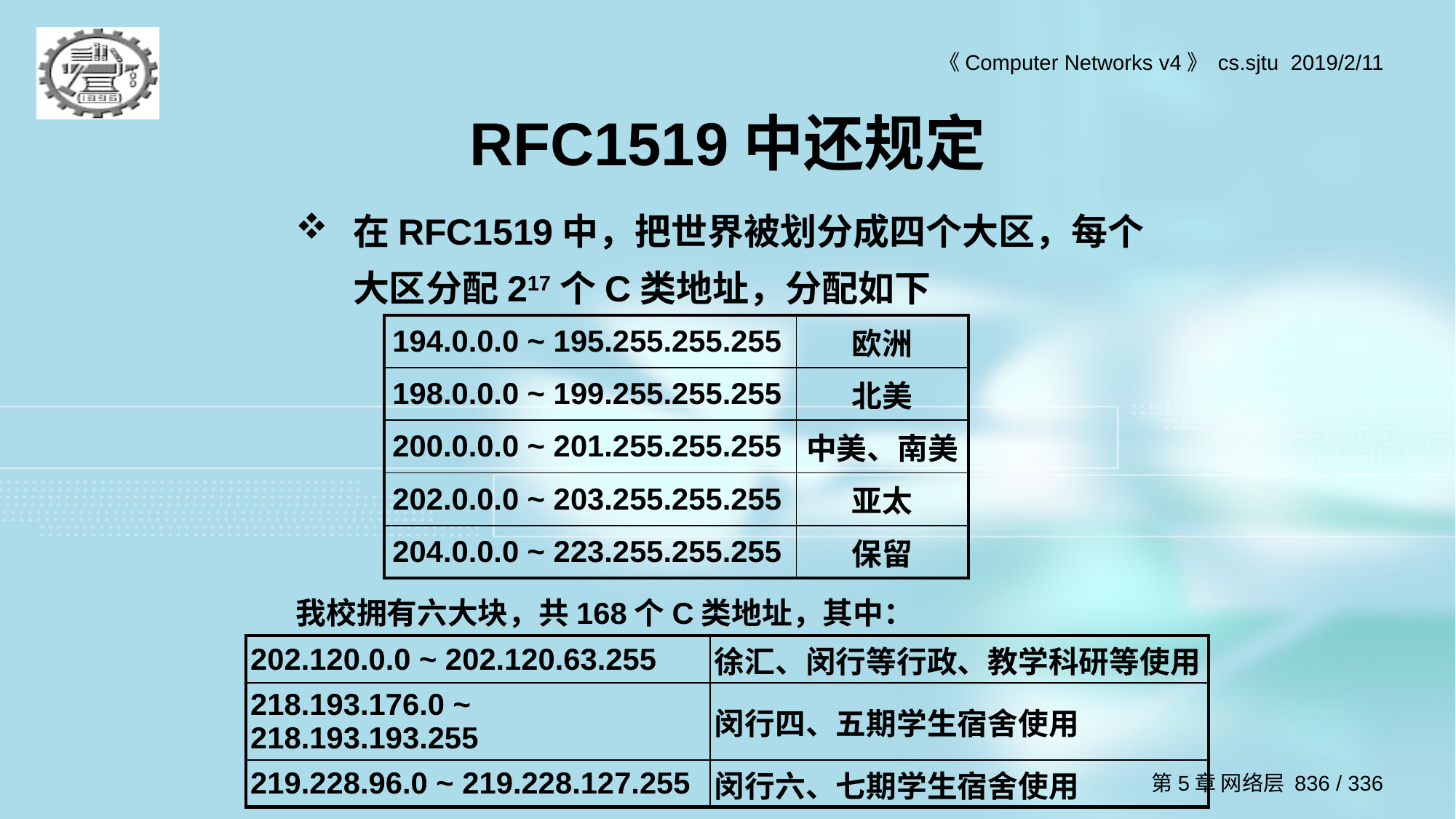

# RFC1519中还规定
在RFC1519中，把世界被划分成四个大区，每个大区分配217个C类地址，分配如下
| 194.0.0.0 ~ 195.255.255.255 | 欧洲 |
| --- | --- |
| 198.0.0.0 ~ 199.255.255.255 | 北美 |
| 200.0.0.0 ~ 201.255.255.255 | 中美、南美 |
| 202.0.0.0 ~ 203.255.255.255 | 亚太 |
| 204.0.0.0 ~ 223.255.255.255 | 保留 |
我校拥有六大块，共168个C类地址，其中：
| 202.120.0.0 ~ 202.120.63.255 | 徐汇、闵行等行政、教学科研等使用 |
| --- | --- |
| 218.193.176.0 ~ 218.193.193.255 | 闵行四、五期学生宿舍使用 |
| 219.228.96.0 ~ 219.228.127.255 | 闵行六、七期学生宿舍使用 |